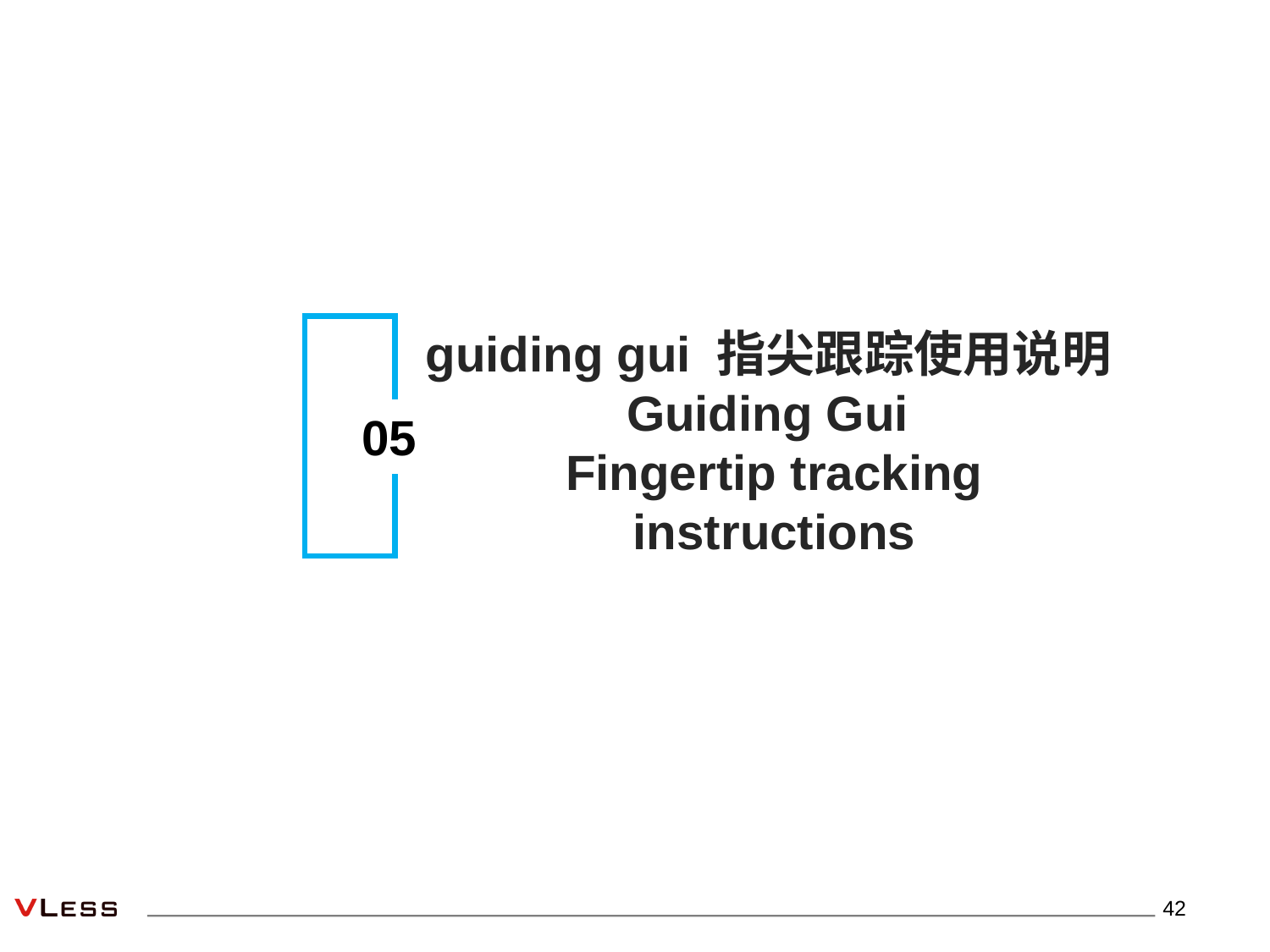

guiding gui 指尖跟踪使用说明Guiding Gui
Fingertip tracking instructions

05